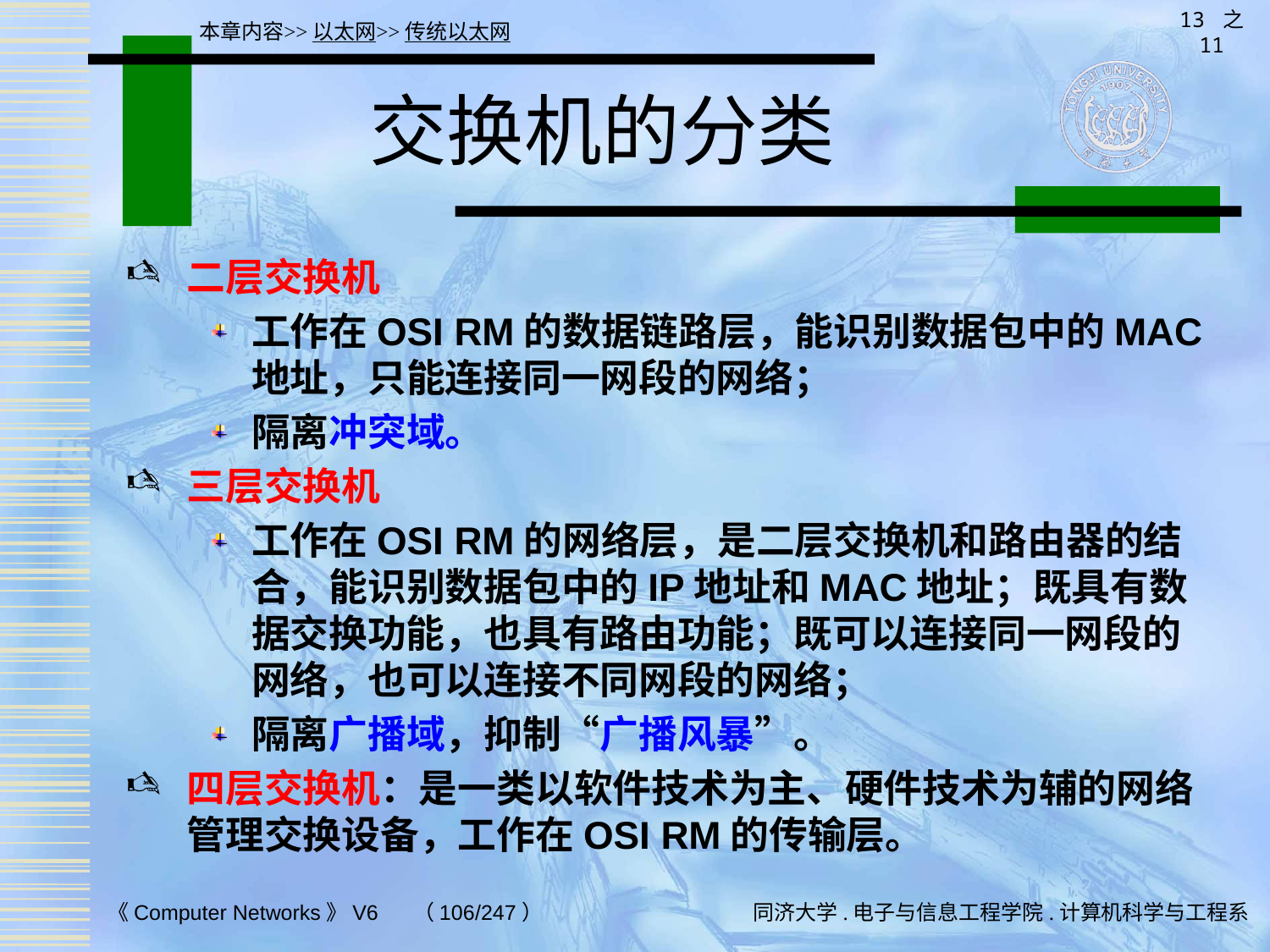

13 之 11
本章内容>>以太网>>传统以太网
# 交换机的分类
二层交换机
工作在OSI RM的数据链路层，能识别数据包中的MAC地址，只能连接同一网段的网络；
隔离冲突域。
三层交换机
工作在OSI RM的网络层，是二层交换机和路由器的结合，能识别数据包中的IP地址和MAC地址；既具有数据交换功能，也具有路由功能；既可以连接同一网段的网络，也可以连接不同网段的网络；
隔离广播域，抑制“广播风暴”。
四层交换机：是一类以软件技术为主、硬件技术为辅的网络管理交换设备，工作在OSI RM的传输层。